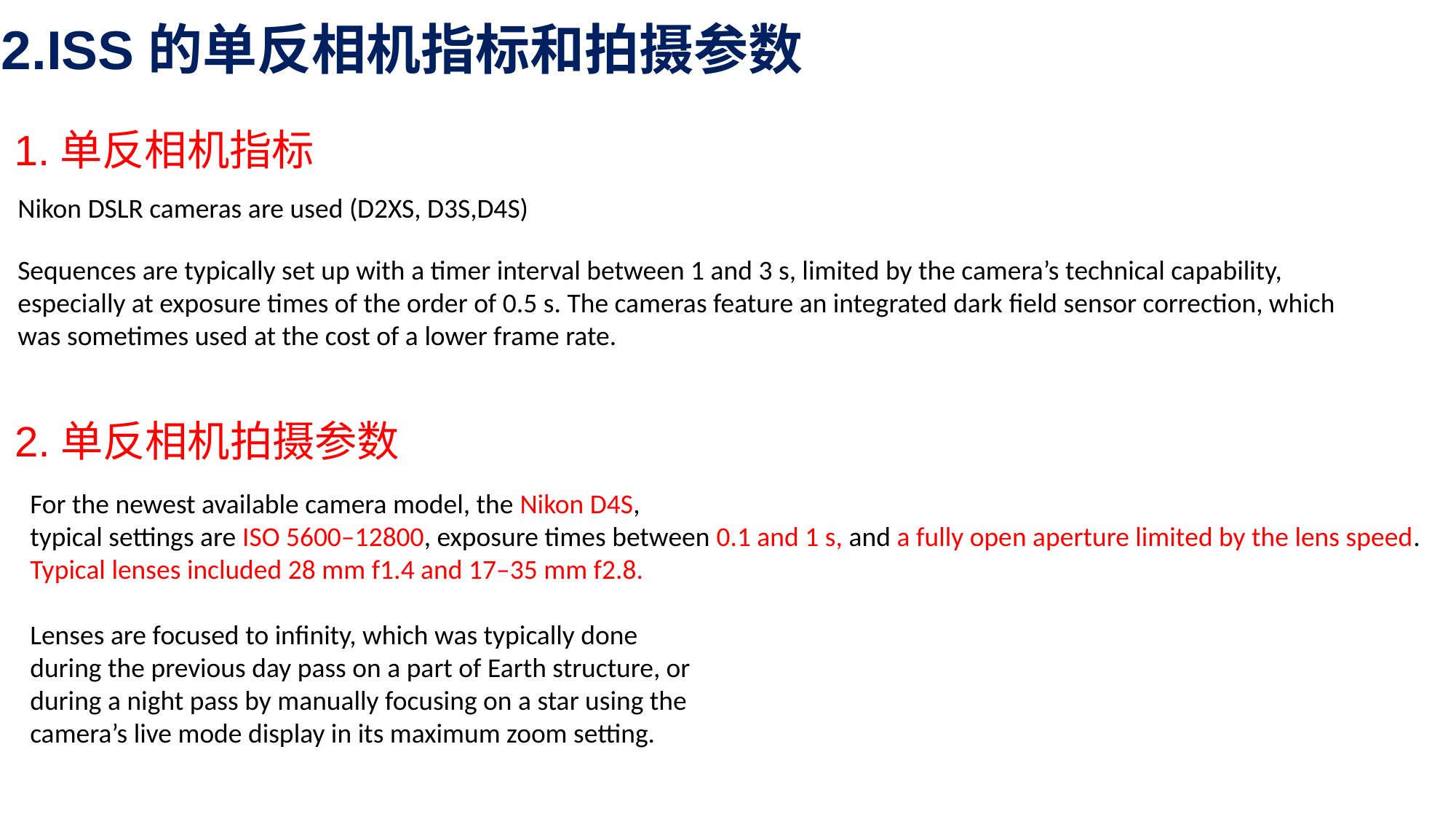

2.ISS的单反相机指标和拍摄参数
1.单反相机指标
Nikon DSLR cameras are used (D2XS, D3S,D4S)
Sequences are typically set up with a timer interval between 1 and 3 s, limited by the camera’s technical capability,
especially at exposure times of the order of 0.5 s. The cameras feature an integrated dark field sensor correction, which
was sometimes used at the cost of a lower frame rate.
2.单反相机拍摄参数
For the newest available camera model, the Nikon D4S,
typical settings are ISO 5600–12800, exposure times between 0.1 and 1 s, and a fully open aperture limited by the lens speed. Typical lenses included 28 mm f1.4 and 17–35 mm f2.8.

Lenses are focused to infinity, which was typically done
during the previous day pass on a part of Earth structure, or
during a night pass by manually focusing on a star using the
camera’s live mode display in its maximum zoom setting.